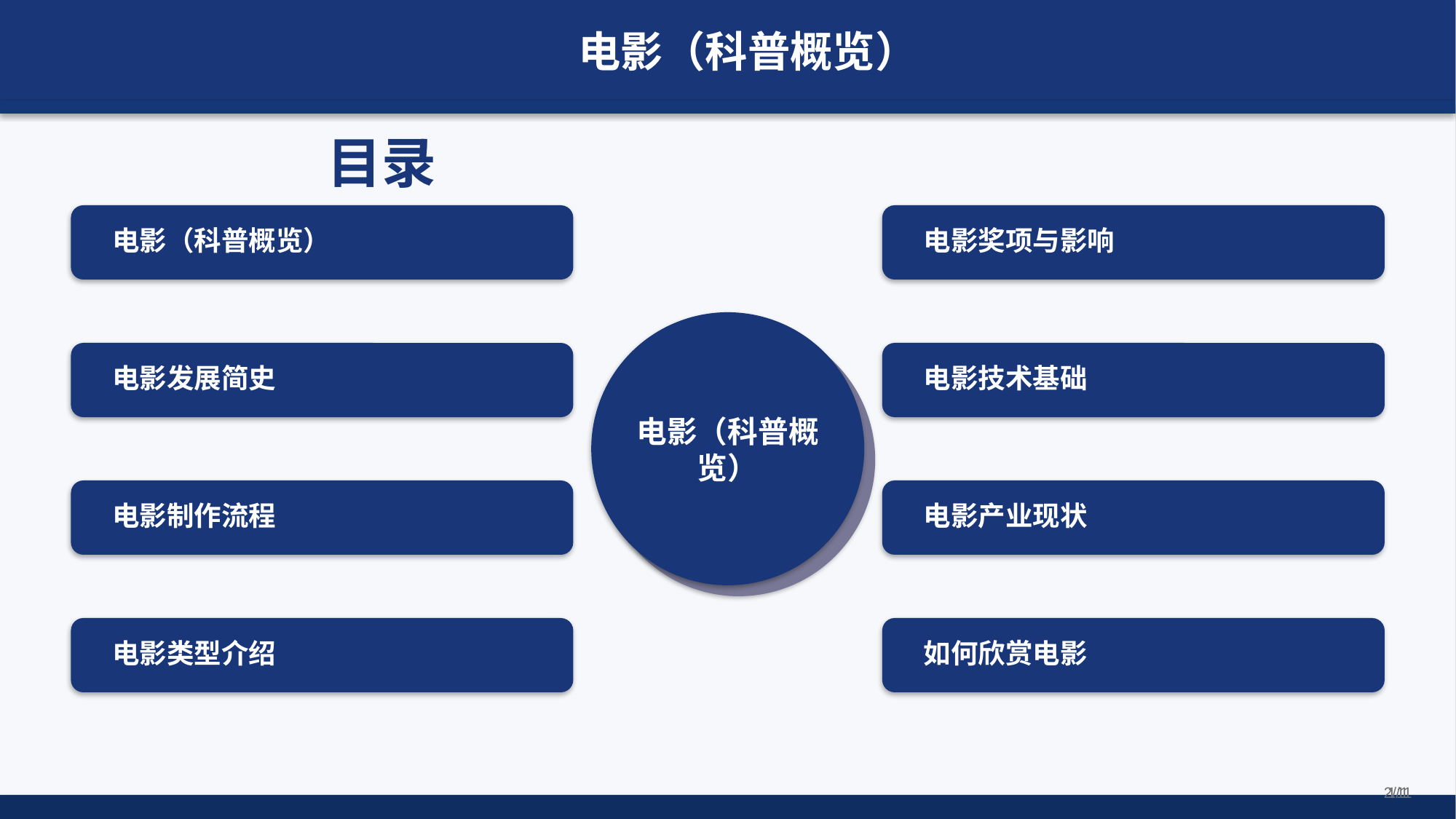

电影（科普概览）

目录

电影（科普概览）
电影奖项与影响

电影（科普概览）
电影发展简史
电影技术基础

电影制作流程
电影产业现状

电影类型介绍
如何欣赏电影
1/1
2/11